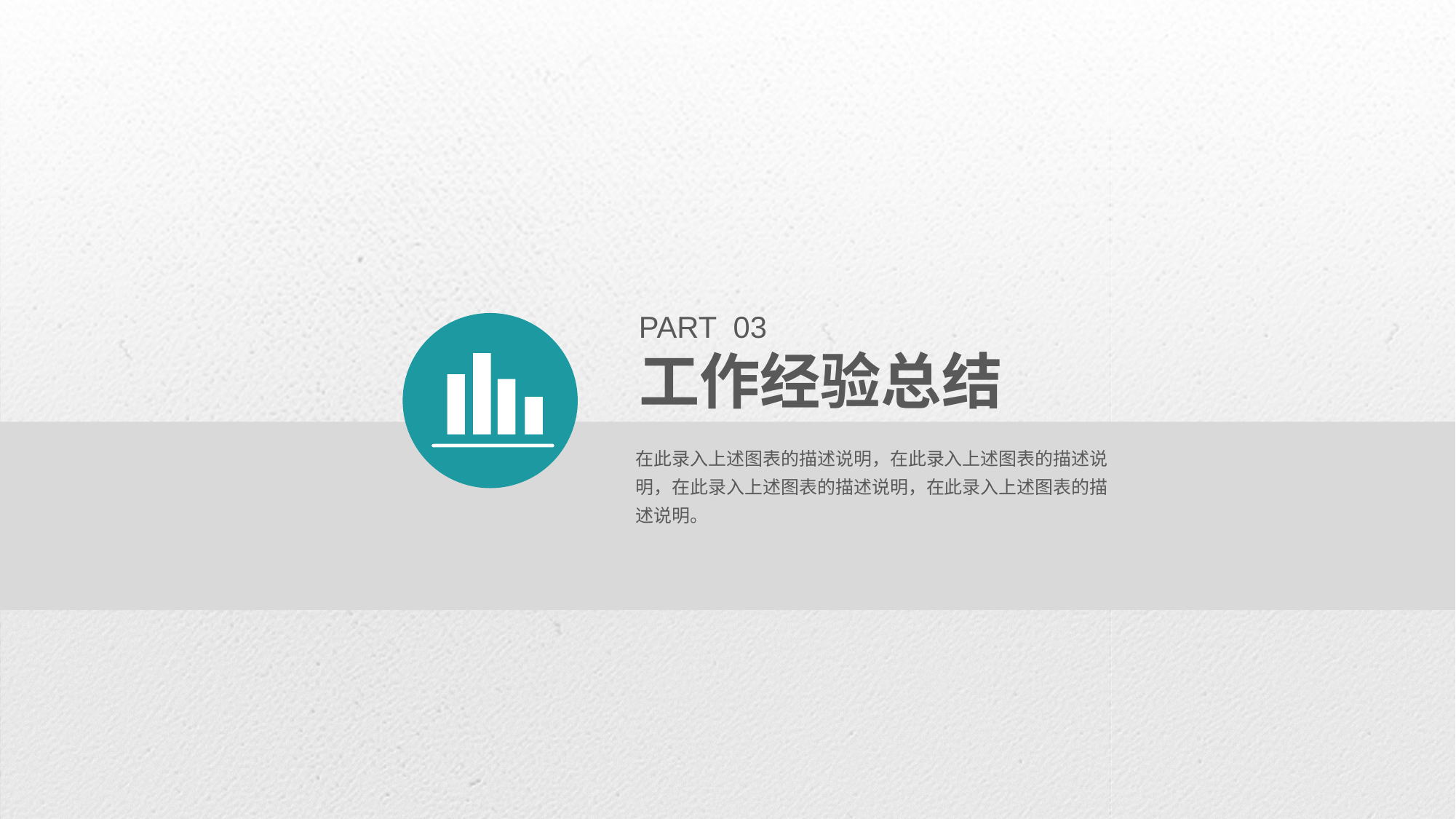

PART  03

工作经验总结

在此录入上述图表的描述说明，在此录入上述图表的描述说明，在此录入上述图表的描述说明，在此录入上述图表的描述说明。